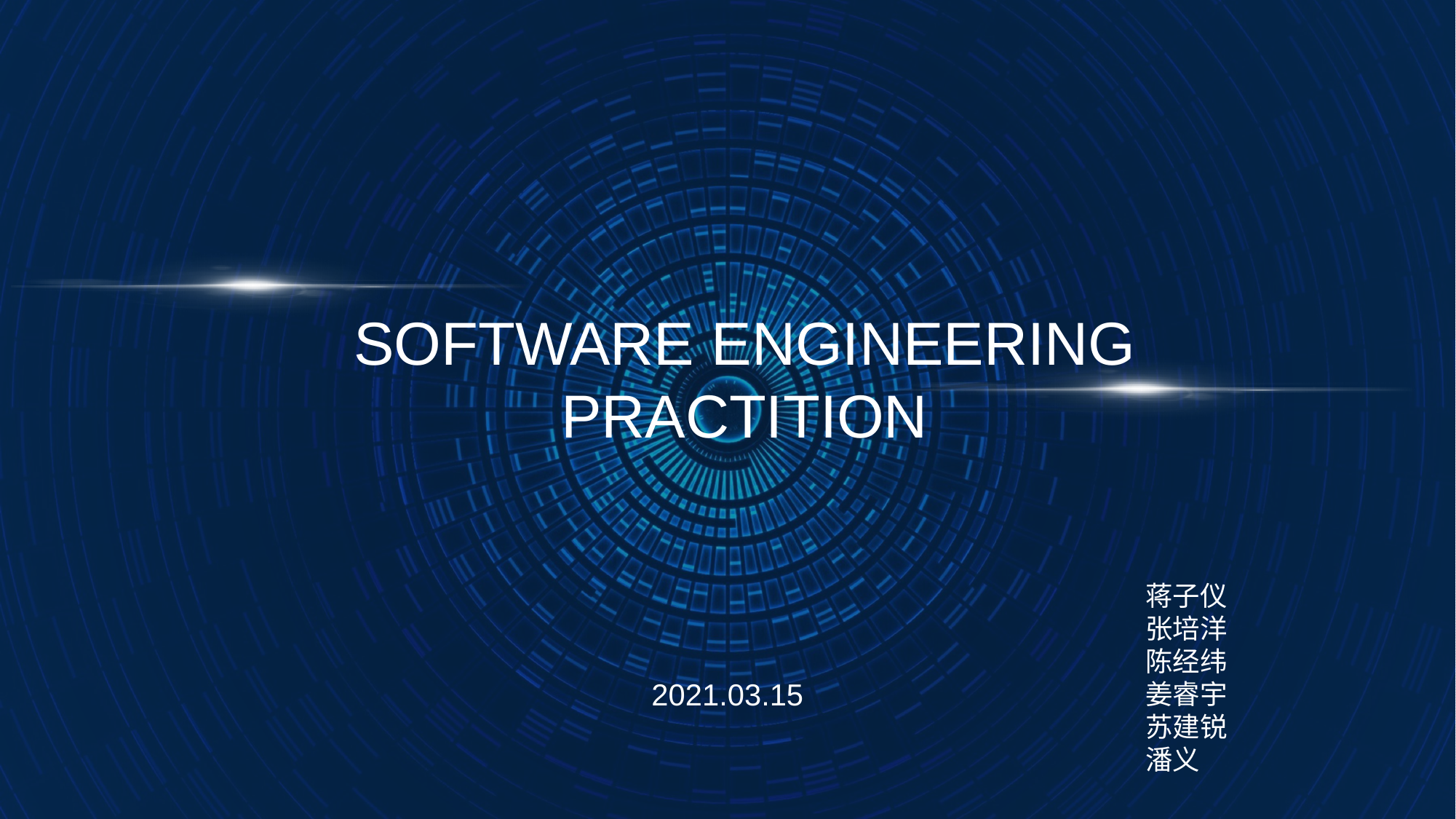

SOFTWARE ENGINEERING PRACTITION
蒋子仪
张培洋
陈经纬
姜睿宇
苏建锐
潘义
2021.03.15